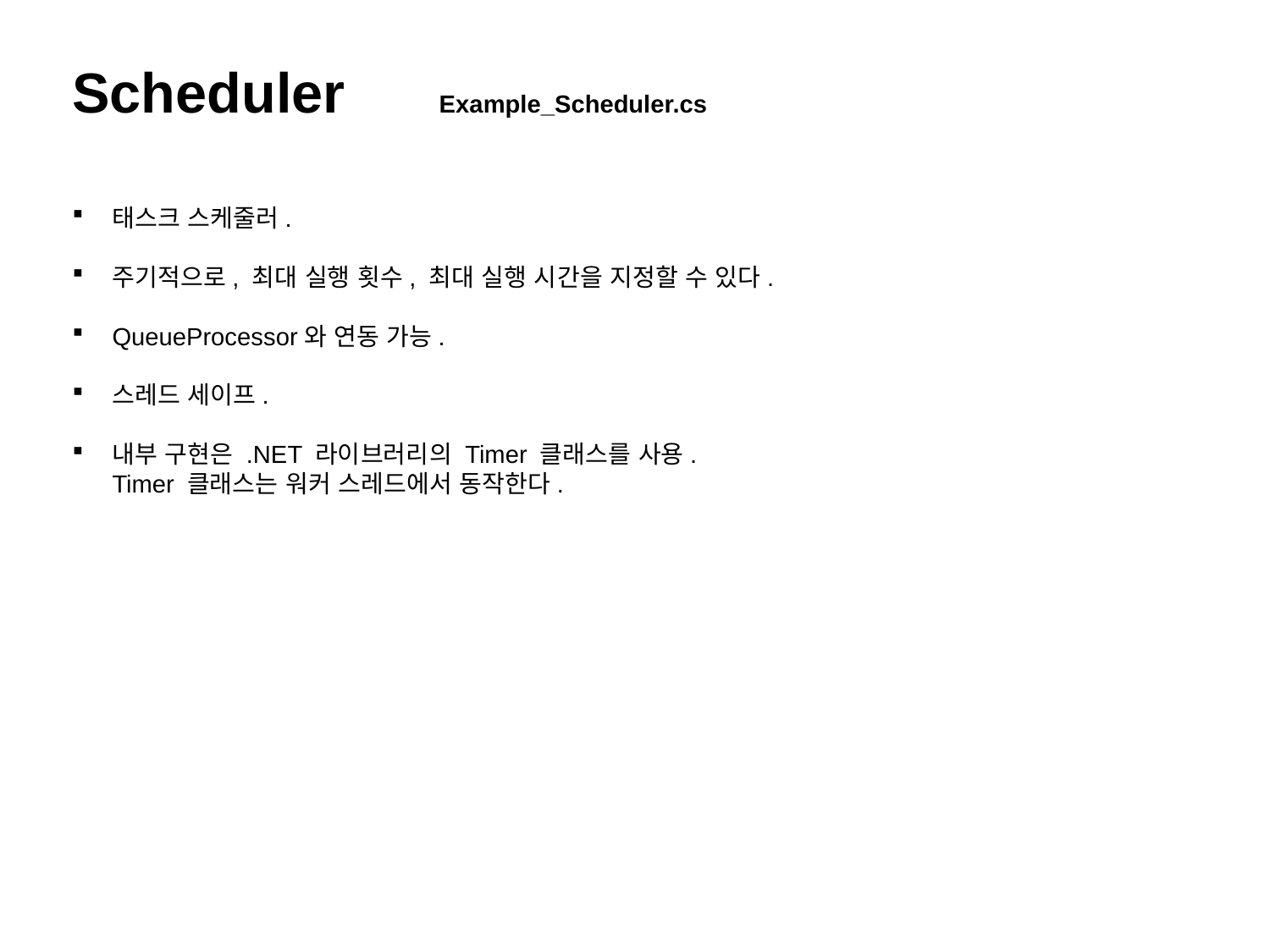

Scheduler      Example_Scheduler.cs
태스크 스케줄러.
주기적으로, 최대 실행 횟수, 최대 실행 시간을 지정할 수 있다.
QueueProcessor와 연동 가능.
스레드 세이프.
내부 구현은 .NET 라이브러리의 Timer 클래스를 사용.
Timer 클래스는 워커 스레드에서 동작한다.